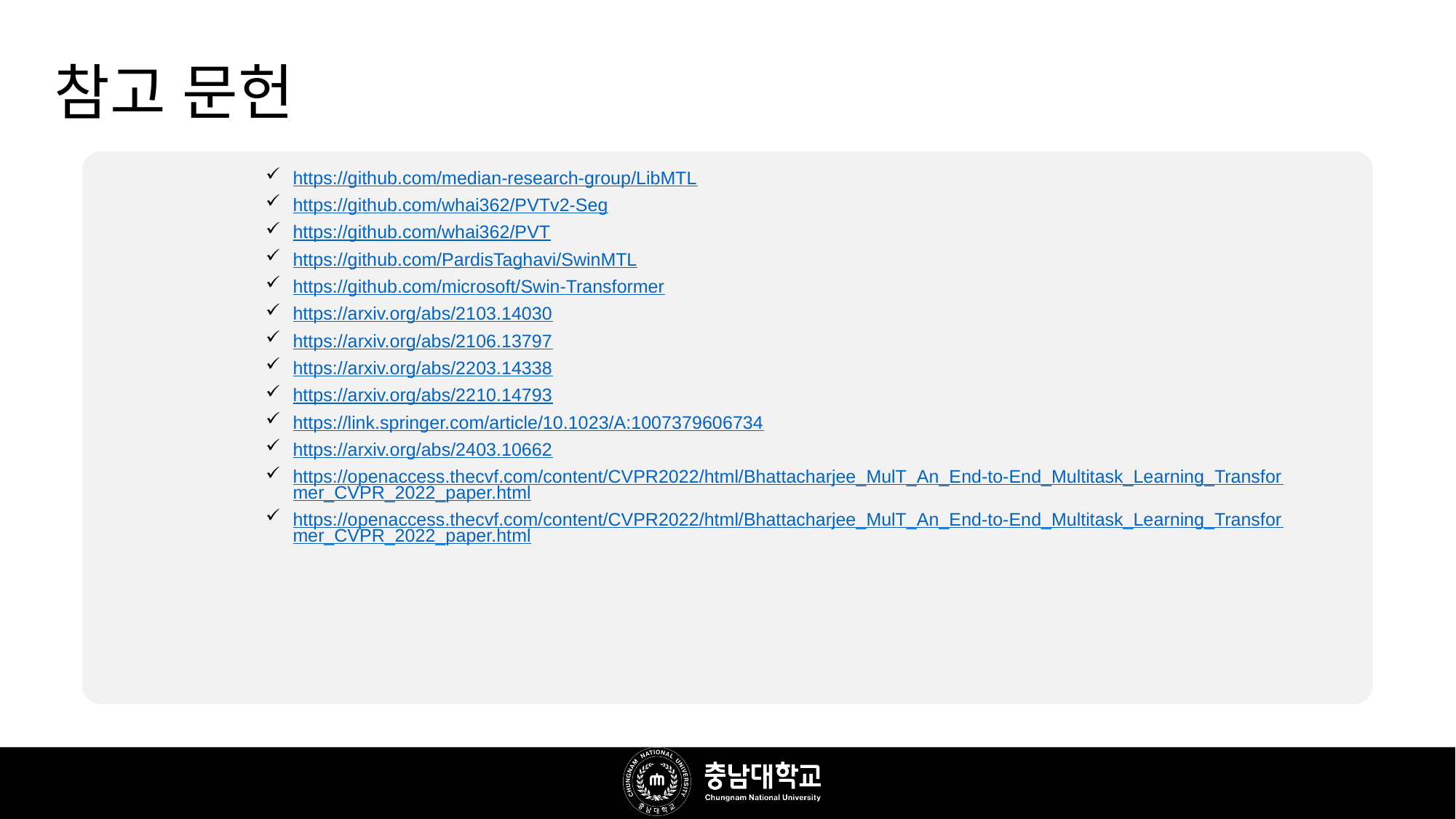

# 참고 문헌
https://github.com/median-research-group/LibMTL
https://github.com/whai362/PVTv2-Seg
https://github.com/whai362/PVT
https://github.com/PardisTaghavi/SwinMTL
https://github.com/microsoft/Swin-Transformer
https://arxiv.org/abs/2103.14030
https://arxiv.org/abs/2106.13797
https://arxiv.org/abs/2203.14338
https://arxiv.org/abs/2210.14793
https://link.springer.com/article/10.1023/A:1007379606734
https://arxiv.org/abs/2403.10662
https://openaccess.thecvf.com/content/CVPR2022/html/Bhattacharjee_MulT_An_End-to-End_Multitask_Learning_Transformer_CVPR_2022_paper.html
https://openaccess.thecvf.com/content/CVPR2022/html/Bhattacharjee_MulT_An_End-to-End_Multitask_Learning_Transformer_CVPR_2022_paper.html